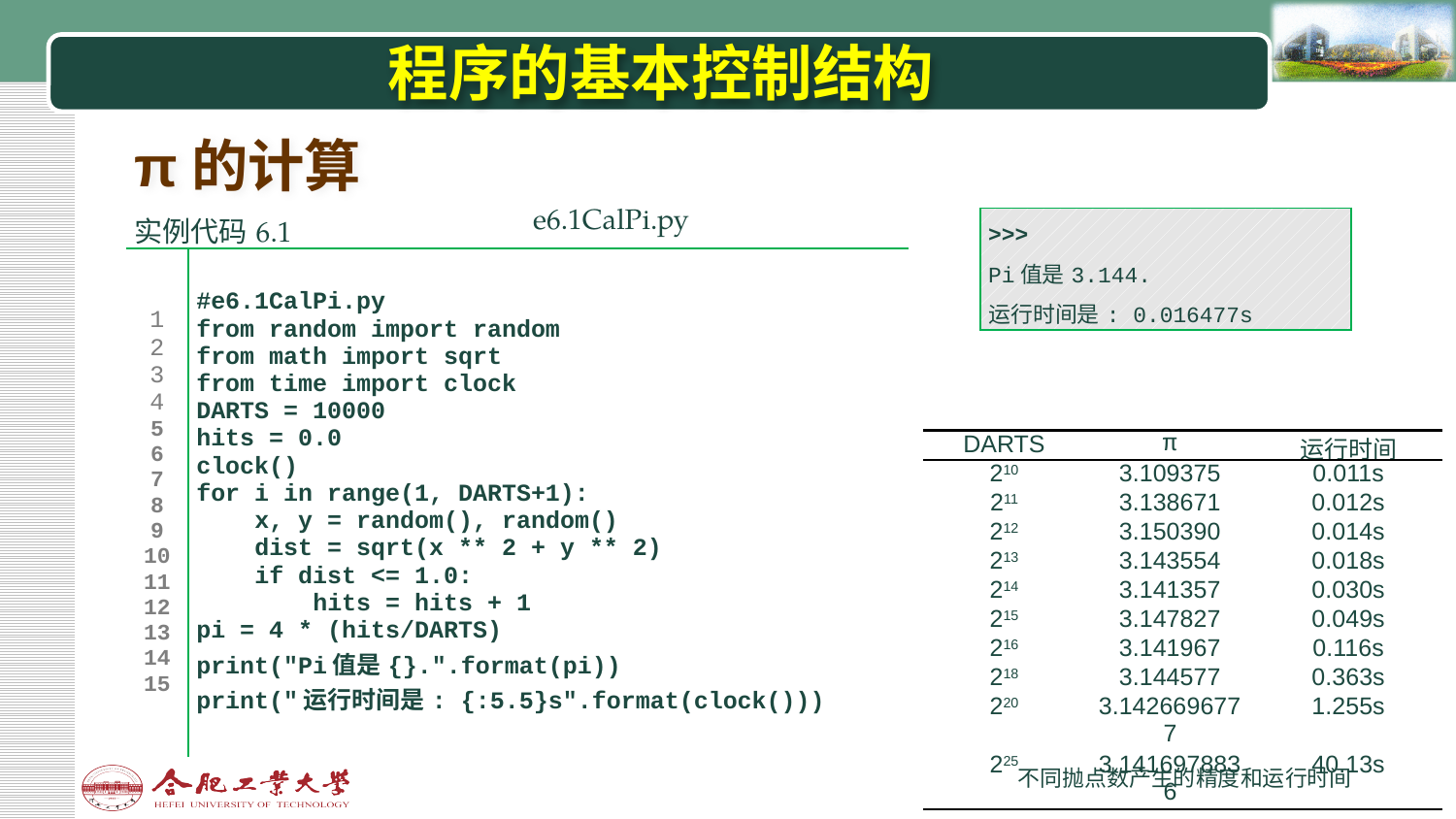

# 程序的基本控制结构
π的计算
| >>>  Pi值是3.144. 运行时间是: 0.016477s |
| --- |
| 实例代码6.1 |  | e6.1CalPi.py |  |
| --- | --- | --- | --- |
|  |  |  |  |
| 1 2 3 4 5 6 7 8 9 10 11 12 13 14 15 | #e6.1CalPi.py from random import random from math import sqrt from time import clock DARTS = 10000 hits = 0.0 clock() for i in range(1, DARTS+1): x, y = random(), random() dist = sqrt(x \*\* 2 + y \*\* 2) if dist <= 1.0: hits = hits + 1 pi = 4 \* (hits/DARTS) print("Pi值是{}.".format(pi)) print("运行时间是: {:5.5}s".format(clock())) |  |  |
|  |  |  |  |
| DARTS | π | 运行时间 |
| --- | --- | --- |
| 210 | 3.109375 | 0.011s |
| 211 | 3.138671 | 0.012s |
| 212 | 3.150390 | 0.014s |
| 213 | 3.143554 | 0.018s |
| 214 | 3.141357 | 0.030s |
| 215 | 3.147827 | 0.049s |
| 216 | 3.141967 | 0.116s |
| 218 | 3.144577 | 0.363s |
| 220 | 3.1426696777 | 1.255s |
| 225 | 3.1416978836 | 40.13s |
不同抛点数产生的精度和运行时间